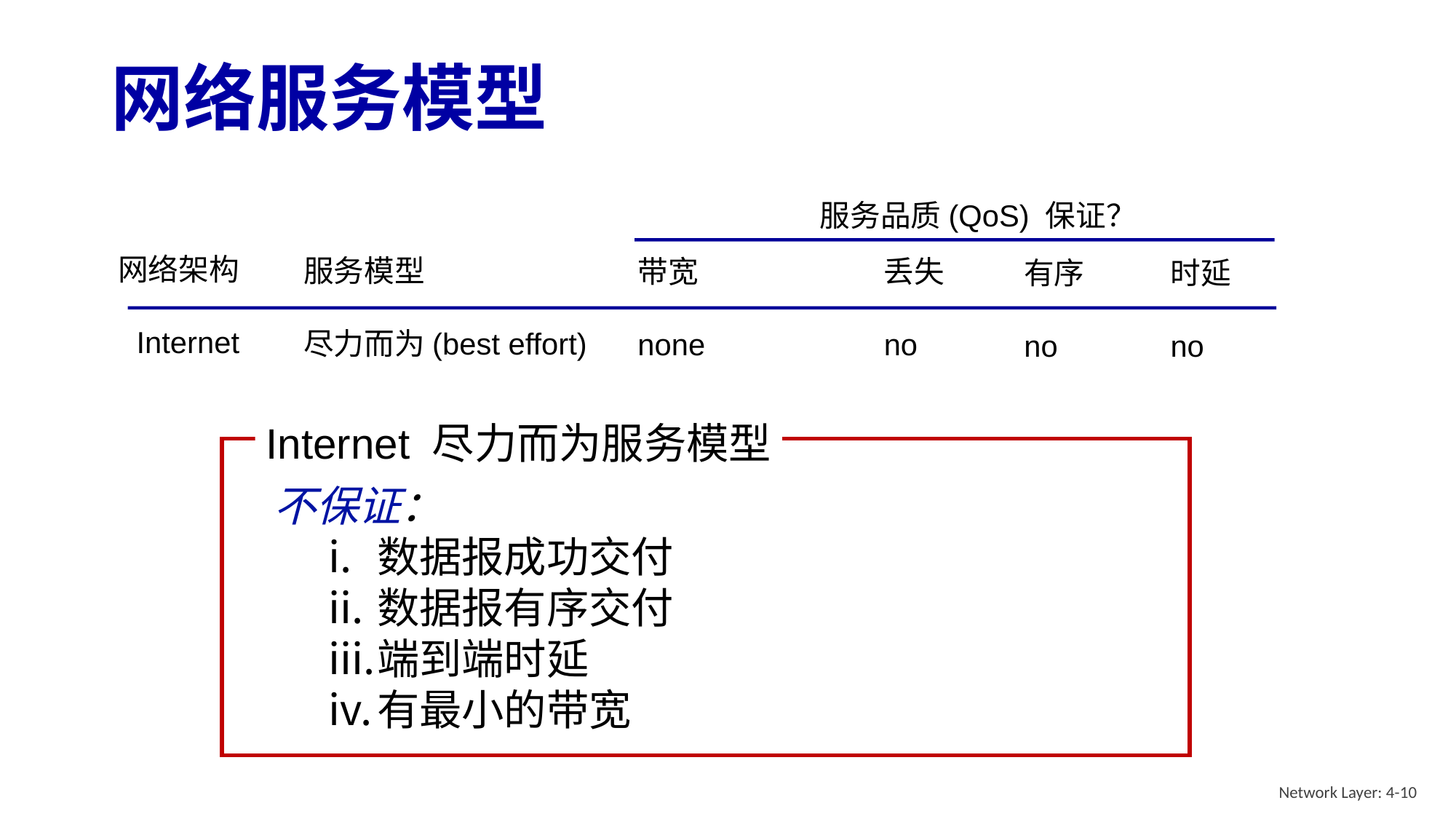

# 网络服务模型
服务品质(QoS) 保证？

网络架构

Internet

ATM

ATM

Internet

Internet

服务模型

尽力而为(best effort)

Constant Bit Rate

Available Bit Rate

Intserv Guaranteed
(RFC 1633)
Diffserv  (RFC 2475)

带宽

none

Constant rate

Guaranteed min

yes

possible
丢失

no

yes

no

yes

possibly
有序

no

yes

yes

yes

possibly
时延

no

yes

no

yes

no

Internet 尽力而为服务模型

不保证：
数据报成功交付
数据报有序交付
端到端时延
有最小的带宽

Network Layer: 4-10